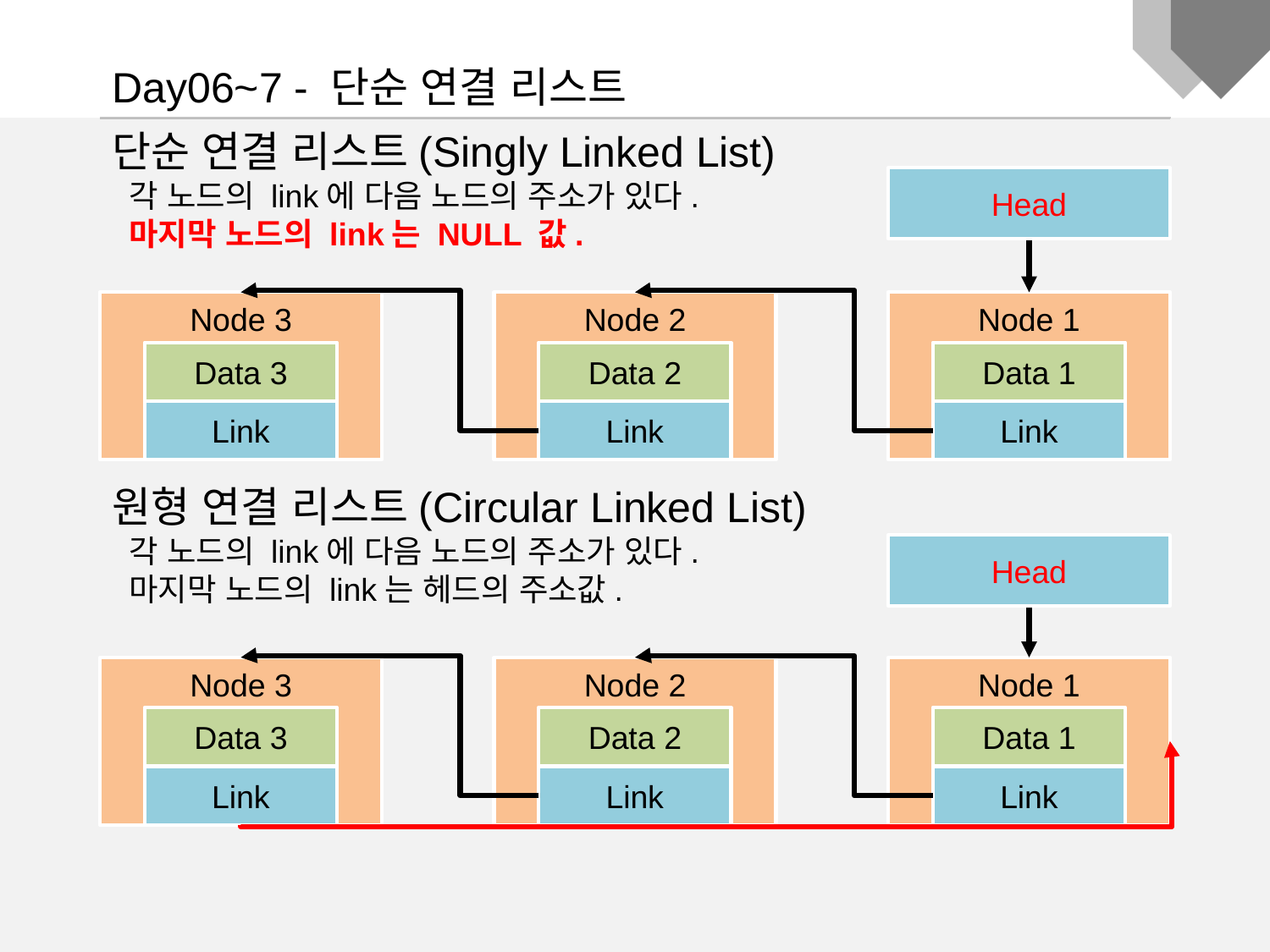

Day06~7 - 단순 연결 리스트
단순 연결 리스트(Singly Linked List)
 각 노드의 link에 다음 노드의 주소가 있다.
 마지막 노드의 link는 NULL 값.

원형 연결 리스트(Circular Linked List)
 각 노드의 link에 다음 노드의 주소가 있다.
 마지막 노드의 link는 헤드의 주소값.

Head
Node 3

Node 2

Node 1

Data 3
Data 2
Data 1
Link
Link
Link
Head
Node 3

Node 2

Node 1

Data 3
Data 2
Data 1
Link
Link
Link